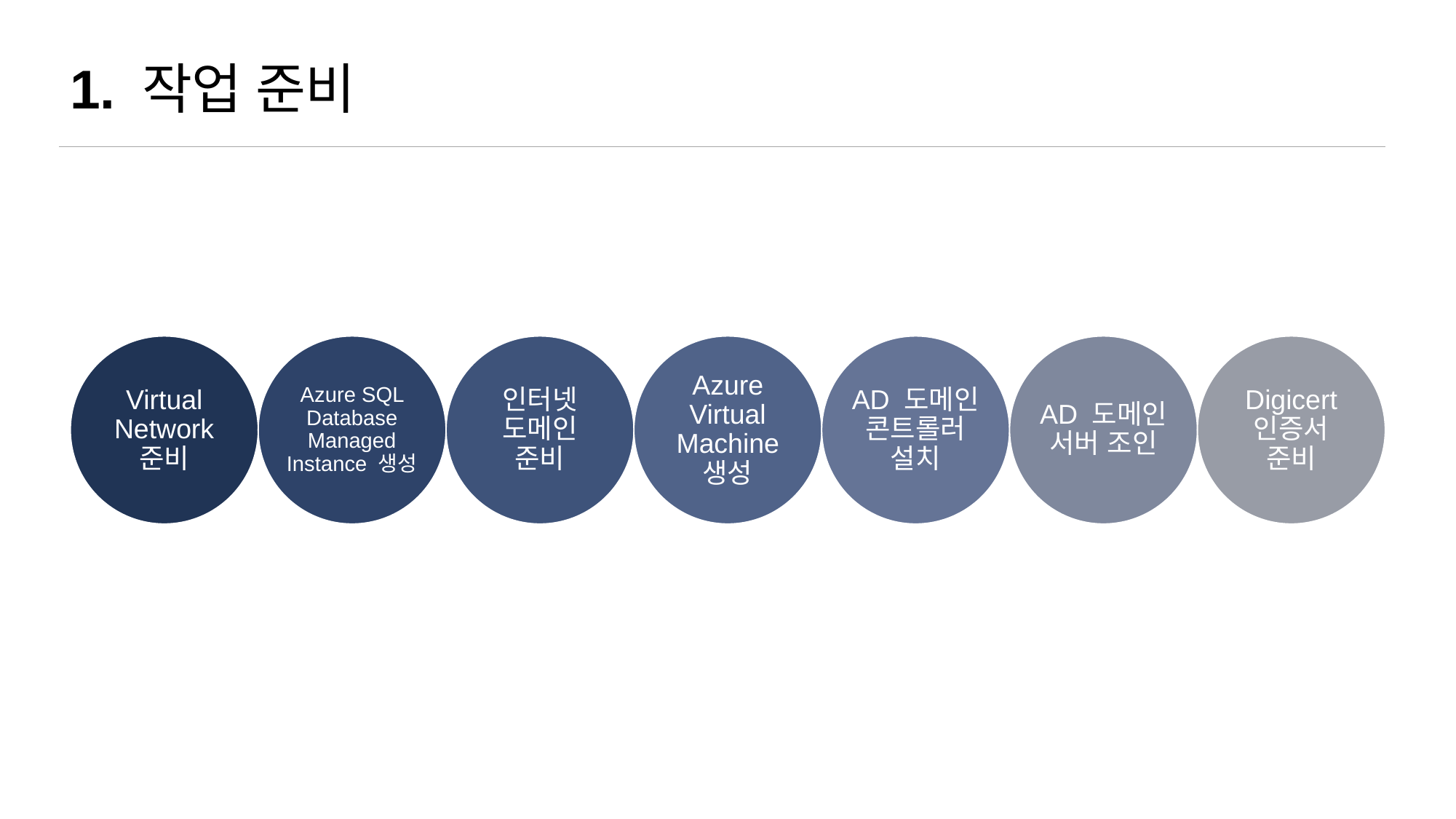

# 1. 작업 준비
Virtual Network 준비
Azure SQL Database Managed Instance 생성
인터넷 도메인 준비
Azure Virtual Machine 생성
AD 도메인 콘트롤러 설치
AD 도메인 서버 조인
Digicert 인증서 준비